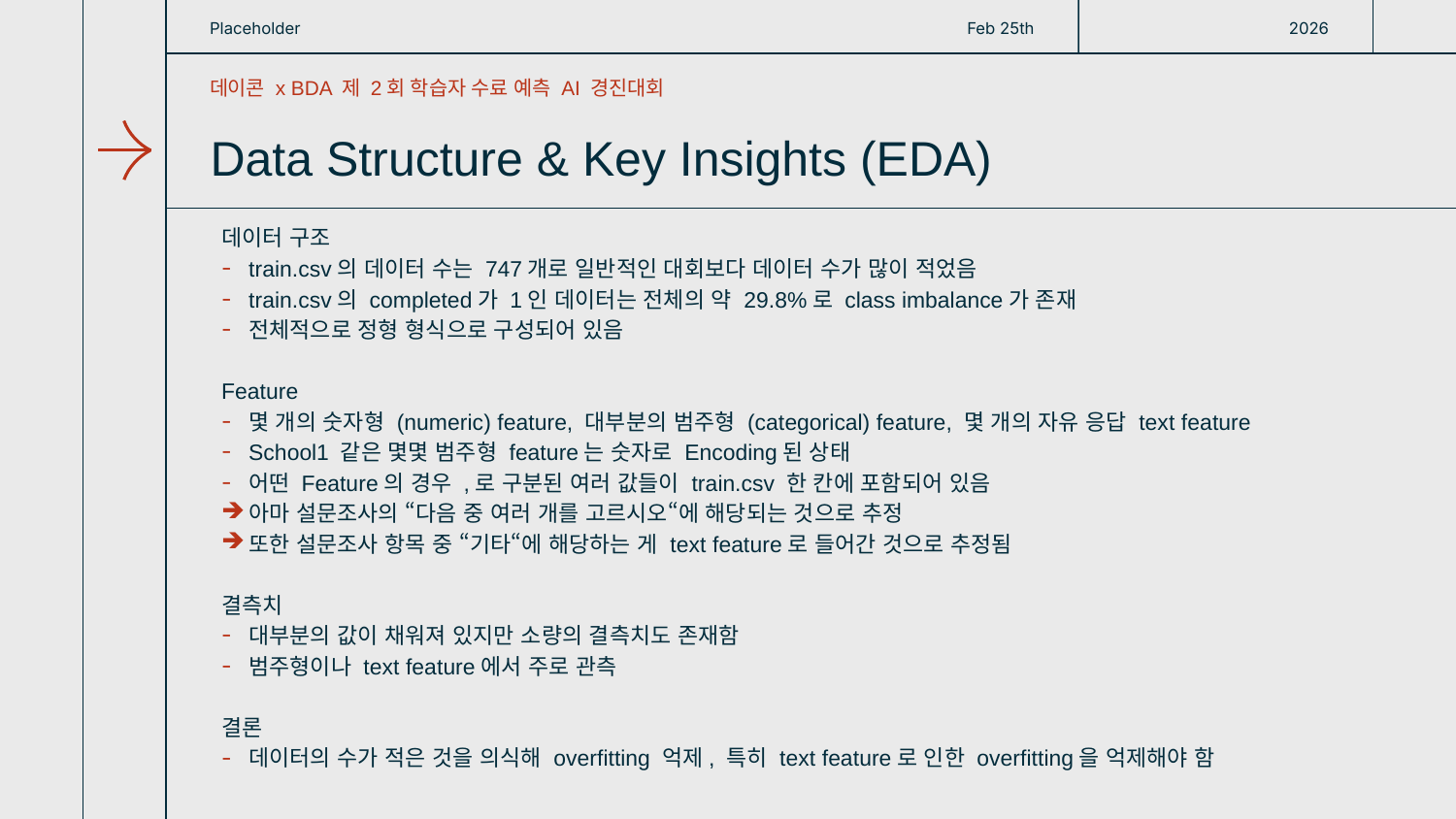

Placeholder
Feb 25th
2026
데이콘 x BDA 제 2회 학습자 수료 예측 AI 경진대회
# Data Structure & Key Insights (EDA)

데이터 구조
train.csv의 데이터 수는 747개로 일반적인 대회보다 데이터 수가 많이 적었음
train.csv의 completed가 1인 데이터는 전체의 약 29.8%로 class imbalance가 존재
전체적으로 정형 형식으로 구성되어 있음

Feature
몇 개의 숫자형 (numeric) feature, 대부분의 범주형 (categorical) feature, 몇 개의 자유 응답 text feature
School1 같은 몇몇 범주형 feature는 숫자로 Encoding된 상태
어떤 Feature의 경우 ,로 구분된 여러 값들이 train.csv 한 칸에 포함되어 있음
아마 설문조사의 “다음 중 여러 개를 고르시오“에 해당되는 것으로 추정
또한 설문조사 항목 중 “기타“에 해당하는 게 text feature로 들어간 것으로 추정됨

결측치
대부분의 값이 채워져 있지만 소량의 결측치도 존재함
범주형이나 text feature에서 주로 관측

결론
데이터의 수가 적은 것을 의식해 overfitting 억제, 특히 text feature로 인한 overfitting을 억제해야 함